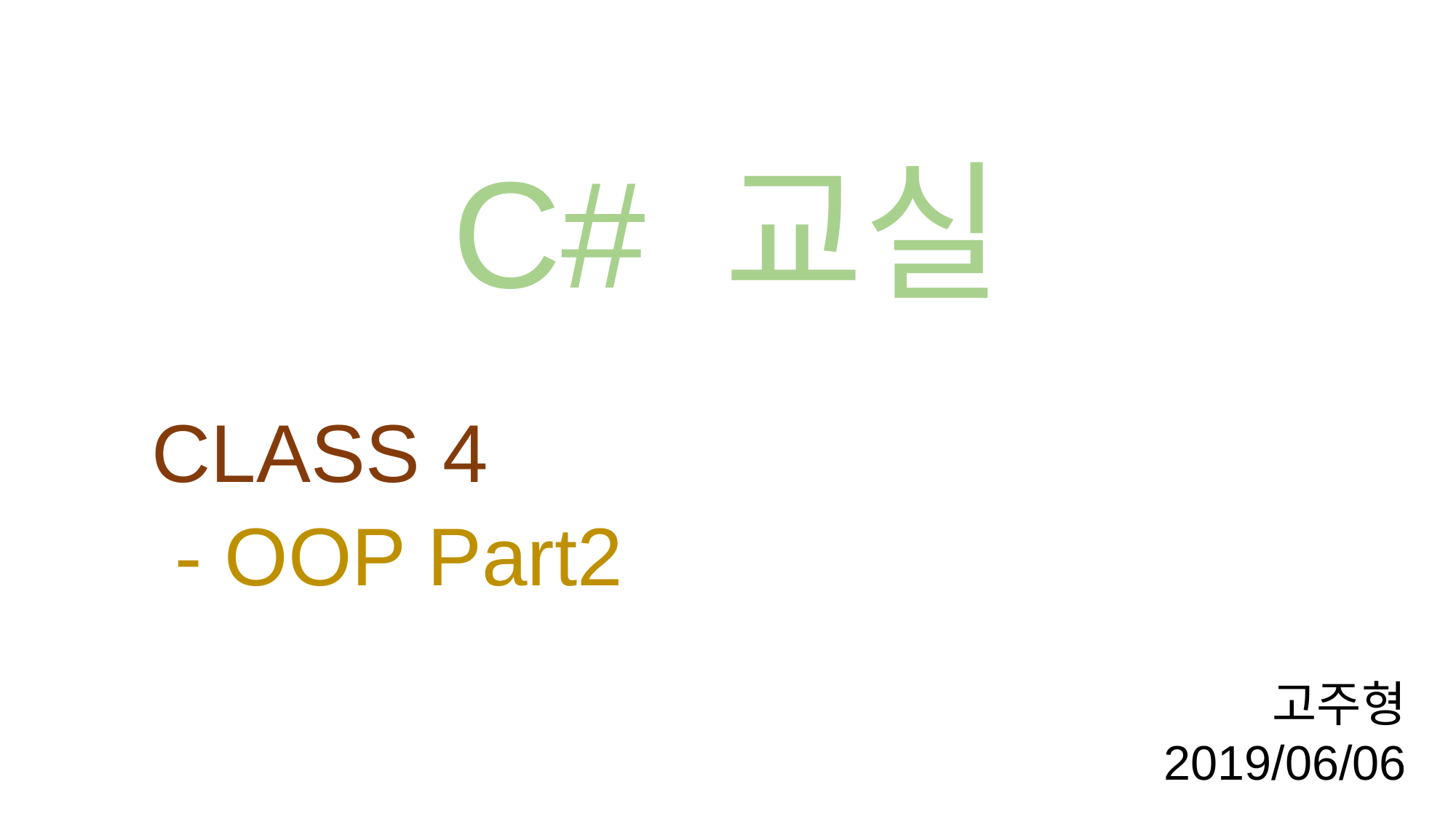

# C# 교실
CLASS 4
 - OOP Part2
고주형
2019/06/06